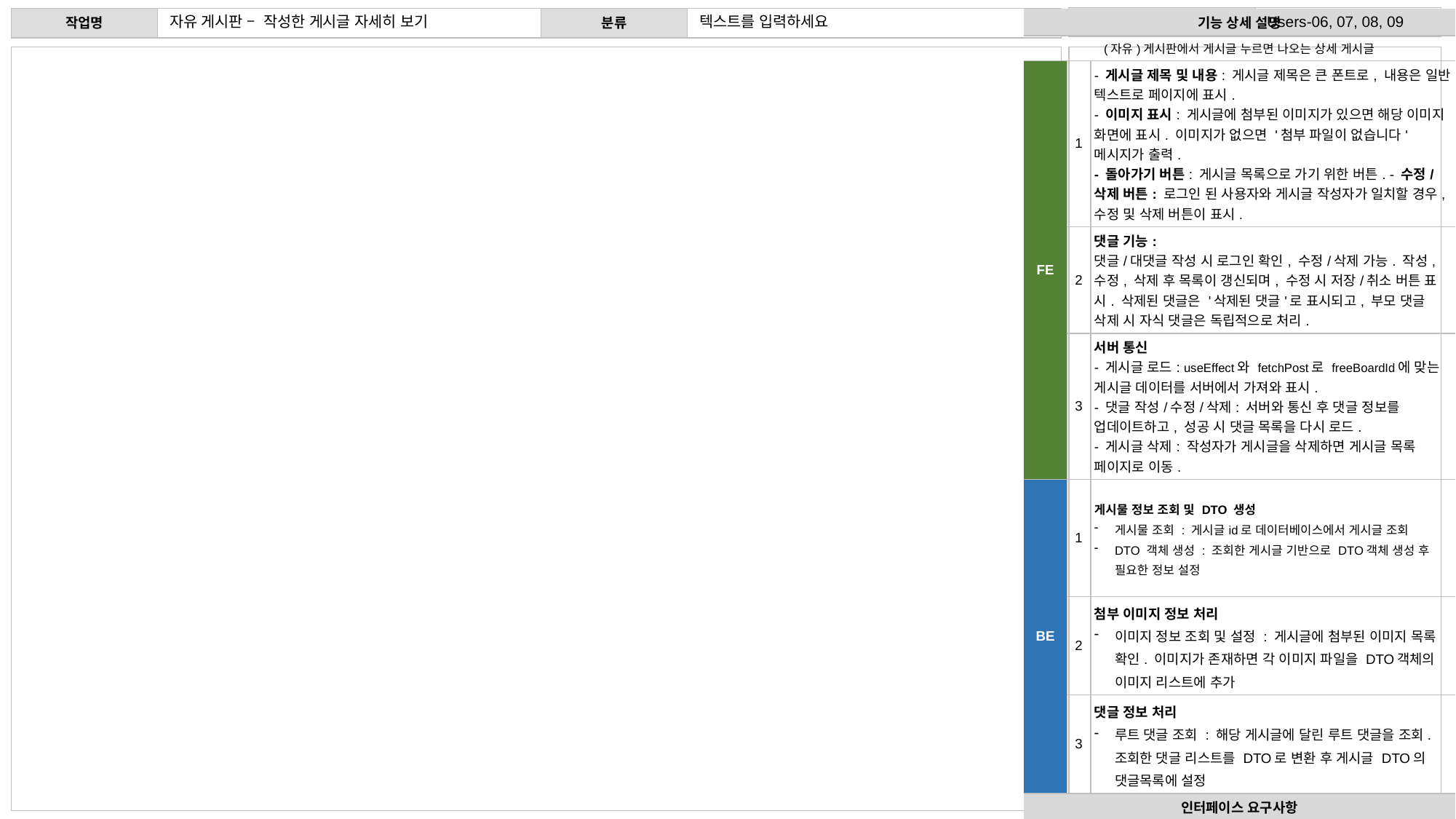

자유 게시판 –  작성한 게시글 자세히 보기
텍스트를 입력하세요
| 기능 상세 설명 | 기능 상세 설명 |  |
| --- | --- | --- |
| (자유)게시판에서 게시글 누르면 나오는 상세 게시글 | 서비스 이용을 위한 회원 가입 | 서비스 이용을 위한 회원 가입 |
| FE | 1 | - 게시글 제목 및 내용: 게시글 제목은 큰 폰트로, 내용은 일반 텍스트로 페이지에 표시. - 이미지 표시: 게시글에 첨부된 이미지가 있으면 해당 이미지 화면에 표시. 이미지가 없으면 '첨부 파일이 없습니다' 메시지가 출력. - 돌아가기 버튼: 게시글 목록으로 가기 위한 버튼. - 수정/삭제 버튼: 로그인 된 사용자와 게시글 작성자가 일치할 경우, 수정 및 삭제 버튼이 표시. |
|  | 2 | 댓글 기능: 댓글/대댓글 작성 시 로그인 확인, 수정/삭제 가능. 작성, 수정, 삭제 후 목록이 갱신되며, 수정 시 저장/취소 버튼 표시. 삭제된 댓글은 '삭제된 댓글'로 표시되고, 부모 댓글 삭제 시 자식 댓글은 독립적으로 처리. |
|  | 3 | 서버 통신 - 게시글 로드: useEffect와 fetchPost로 freeBoardId에 맞는 게시글 데이터를 서버에서 가져와 표시. - 댓글 작성/수정/삭제: 서버와 통신 후 댓글 정보를 업데이트하고, 성공 시 댓글 목록을 다시 로드. - 게시글 삭제: 작성자가 게시글을 삭제하면 게시글 목록 페이지로 이동. |
| BE | 1 | 게시물 정보 조회 및 DTO 생성 게시물 조회 : 게시글id로 데이터베이스에서 게시글 조회 DTO 객체 생성 : 조회한 게시글 기반으로 DTO객체 생성 후 필요한 정보 설정 |
|  | 2 | 첨부 이미지 정보 처리 이미지 정보 조회 및 설정 : 게시글에 첨부된 이미지 목록 확인. 이미지가 존재하면 각 이미지 파일을 DTO객체의 이미지 리스트에 추가 |
|  | 3 | 댓글 정보 처리 루트 댓글 조회 : 해당 게시글에 달린 루트 댓글을 조회. 조회한 댓글 리스트를 DTO로 변환 후 게시글 DTO의 댓글목록에 설정 |
| 인터페이스 요구사항 | 인터페이스 요구사항 |  |
| 입력 | 댓글 작성 및 대댓글 작성, 수정 및 삭제 게시글 수정 및 삭제 (작성자일 경우) | 이메일(아이디), 이름, 비밀번호, 비밀번호 확인 입력 후 회원 가입 버튼 클릭 |
| 출력 | 게시글 정보 및 내용 표시, 댓글 및 대댓글 목록 표시댓글 삭제 시 '삭제된 댓글입니다' 메시지 출력 | 로그인 페이지 |
Users-06, 07, 08, 09